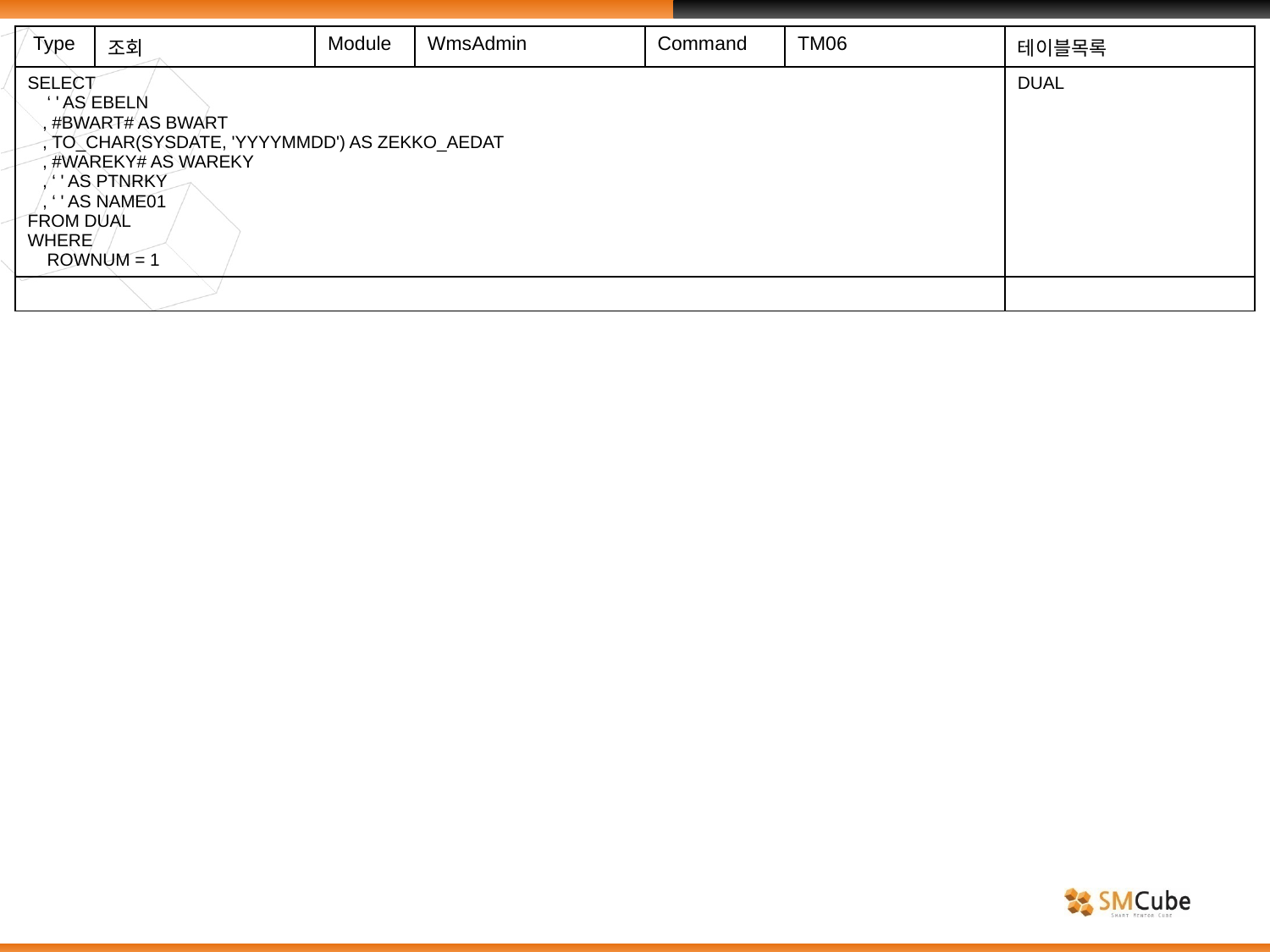

| Type | 조회 | Module | WmsAdmin | Command | TM06 | 테이블목록 |
| --- | --- | --- | --- | --- | --- | --- |
| SELECT ‘ ' AS EBELN , #BWART# AS BWART , TO\_CHAR(SYSDATE, 'YYYYMMDD') AS ZEKKO\_AEDAT , #WAREKY# AS WAREKY , ‘ ' AS PTNRKY , ‘ ' AS NAME01 FROM DUAL WHERE ROWNUM = 1 |  |  |  |  |  | DUAL |
|  |  |  |  |  |  |  |